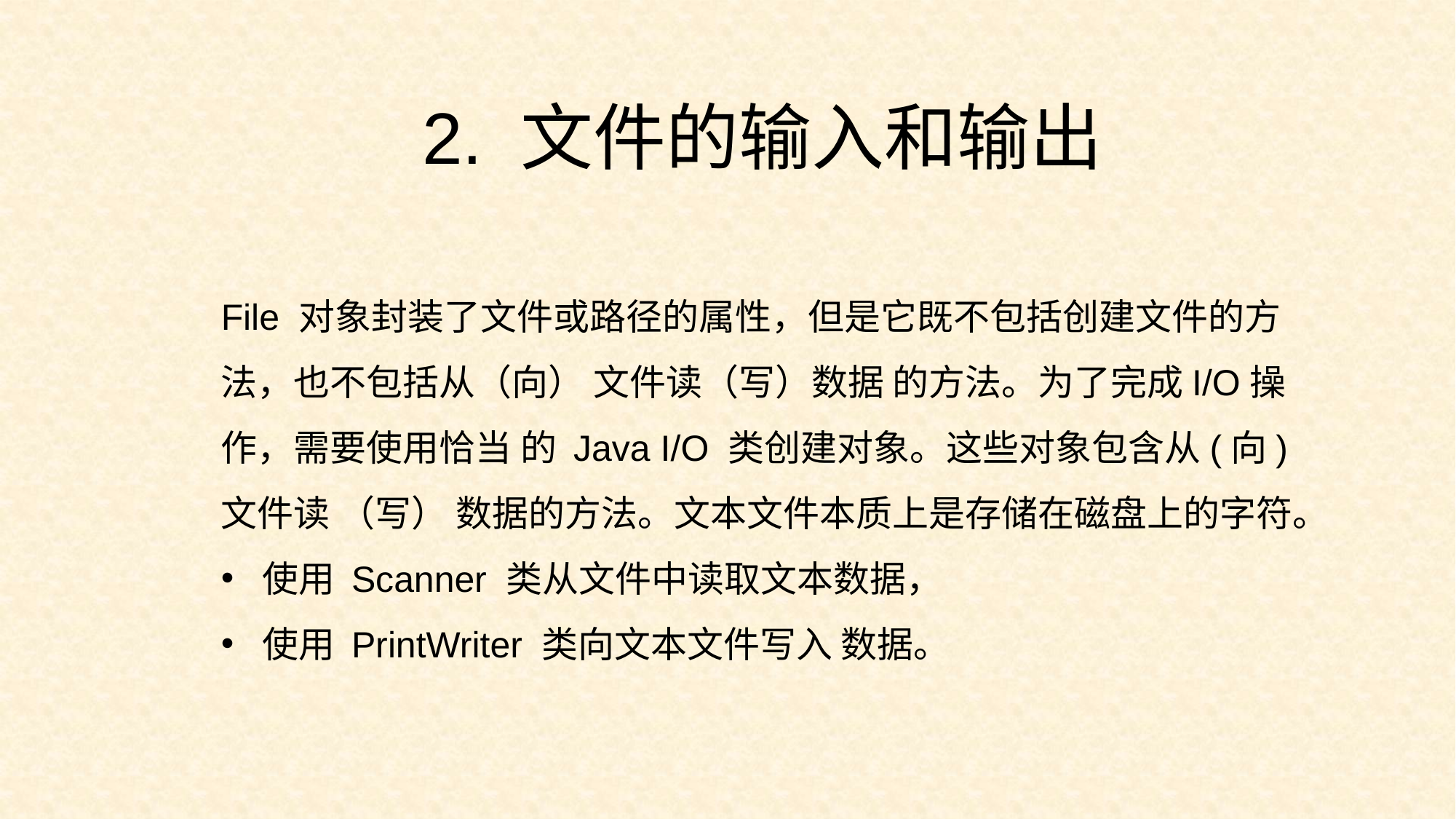

2. 文件的输入和输出
File 对象封装了文件或路径的属性，但是它既不包括创建文件的方法，也不包括从（向） 文件读（写）数据 的方法。为了完成I/O操作，需要使用恰当 的 Java I/O 类创建对象。这些对象包含从(向)文件读 （写） 数据的方法。文本文件本质上是存储在磁盘上的字符。
使用 Scanner 类从文件中读取文本数据，
使用 PrintWriter 类向文本文件写入 数据。